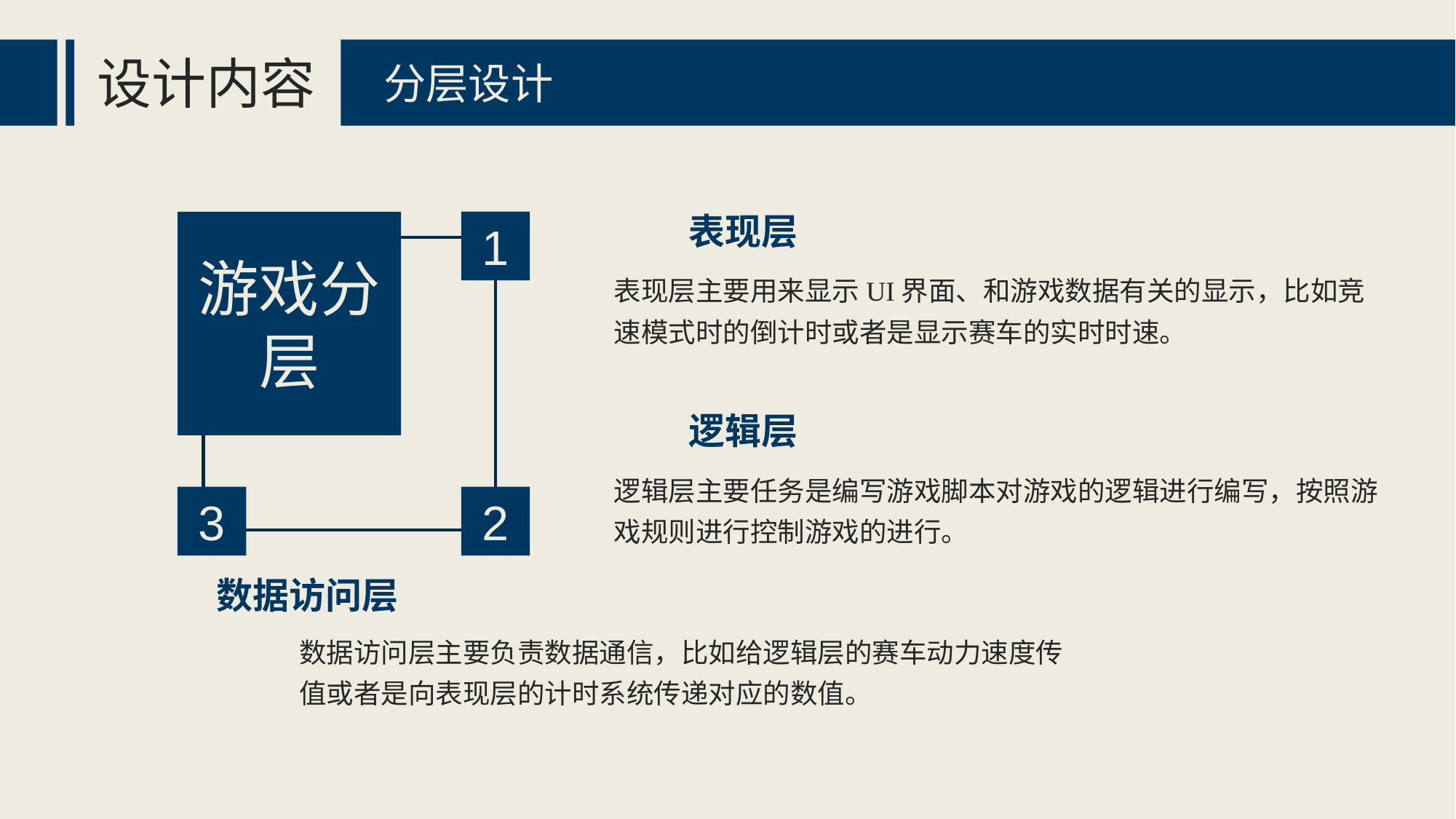

设计内容
分层设计
表现层
游戏分层
1

表现层主要用来显示UI界面、和游戏数据有关的显示，比如竞速模式时的倒计时或者是显示赛车的实时时速。
逻辑层
逻辑层主要任务是编写游戏脚本对游戏的逻辑进行编写，按照游戏规则进行控制游戏的进行。
3
2
数据访问层
数据访问层主要负责数据通信，比如给逻辑层的赛车动力速度传值或者是向表现层的计时系统传递对应的数值。
7